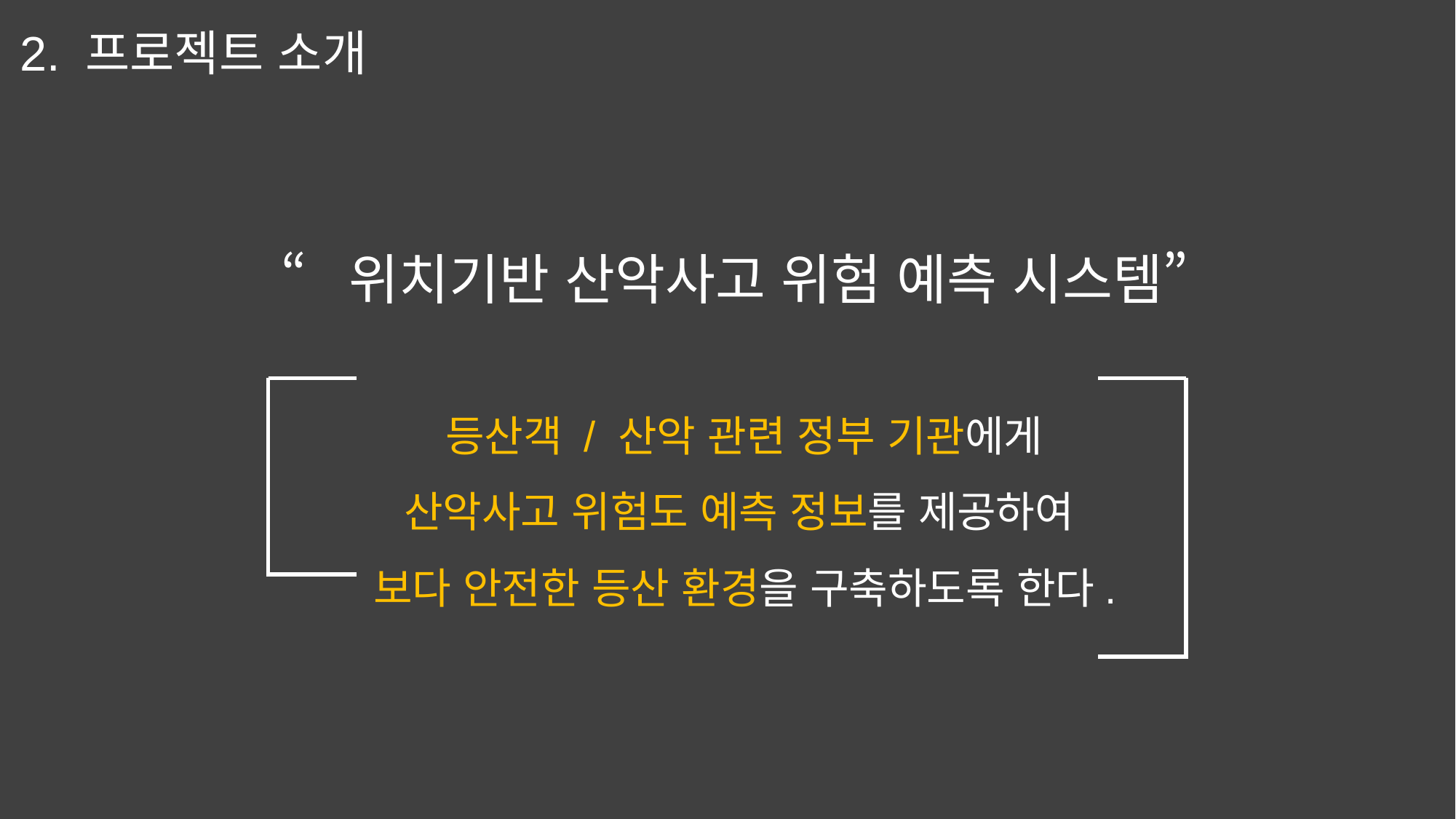

2. 프로젝트 소개
“위치기반 산악사고 위험 예측 시스템”
 등산객 / 산악 관련 정부 기관에게
산악사고 위험도 예측 정보를 제공하여
보다 안전한 등산 환경을 구축하도록 한다.